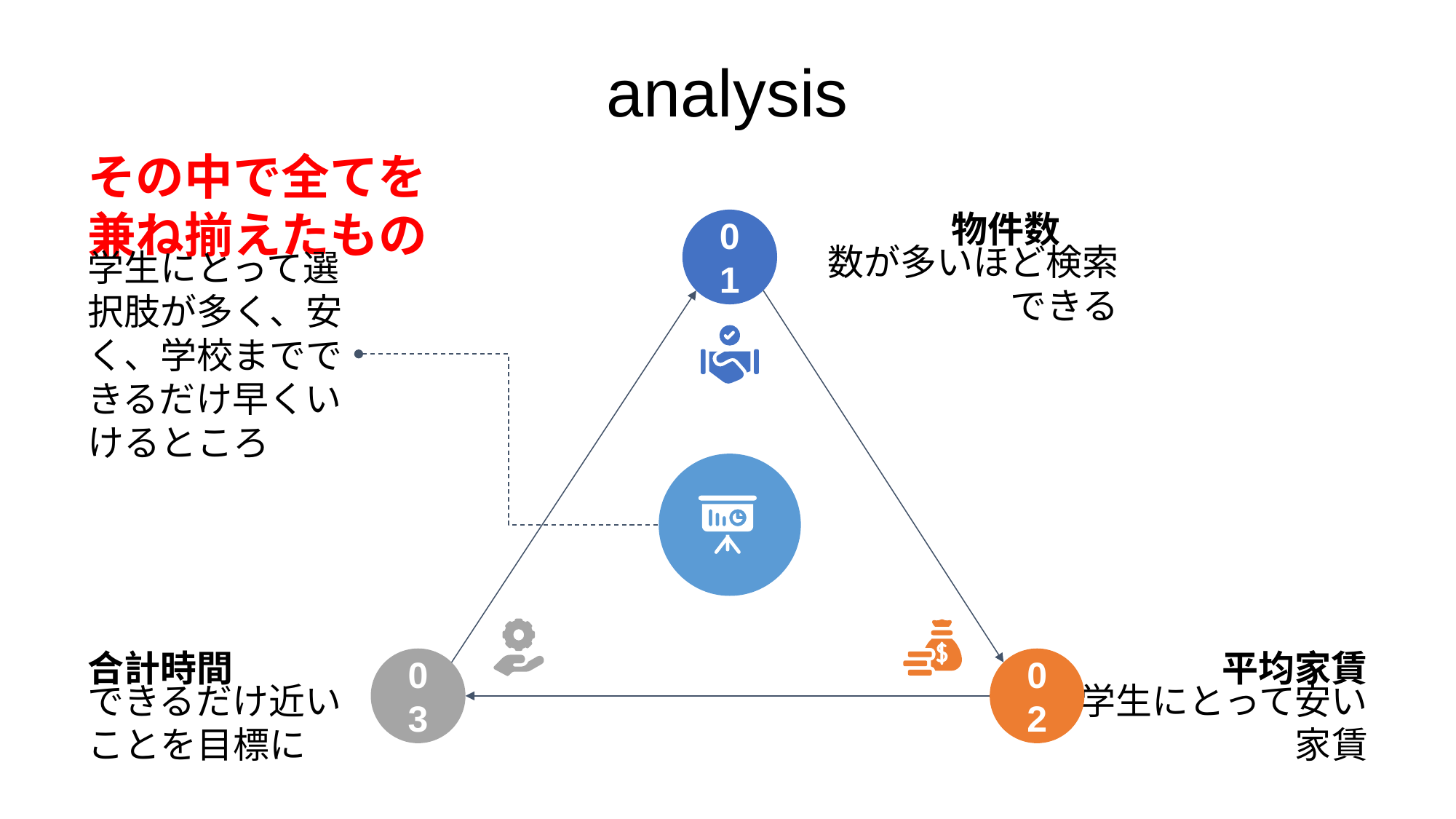

# analysis
その中で全てを兼ね揃えたもの
学生にとって選択肢が多く、安く、学校までできるだけ早くいけるところ
物件数
数が多いほど検索できる
01

合計時間
できるだけ近いことを目標に
03
平均家賃
学生にとって安い家賃
02